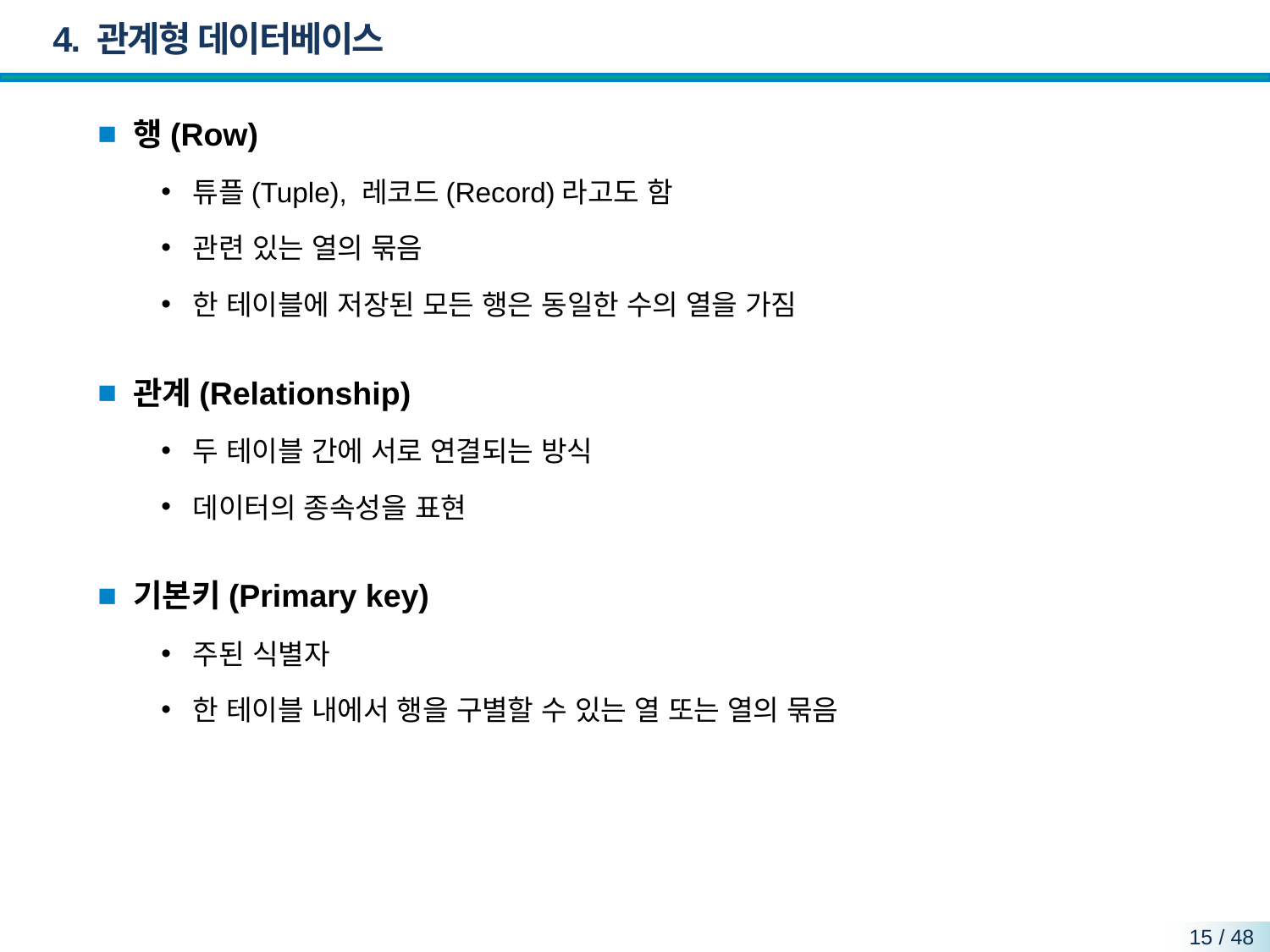

# 4. 관계형 데이터베이스
행(Row)
튜플(Tuple), 레코드(Record)라고도 함
관련 있는 열의 묶음
한 테이블에 저장된 모든 행은 동일한 수의 열을 가짐

관계(Relationship)
두 테이블 간에 서로 연결되는 방식
데이터의 종속성을 표현

기본키(Primary key)
주된 식별자
한 테이블 내에서 행을 구별할 수 있는 열 또는 열의 묶음